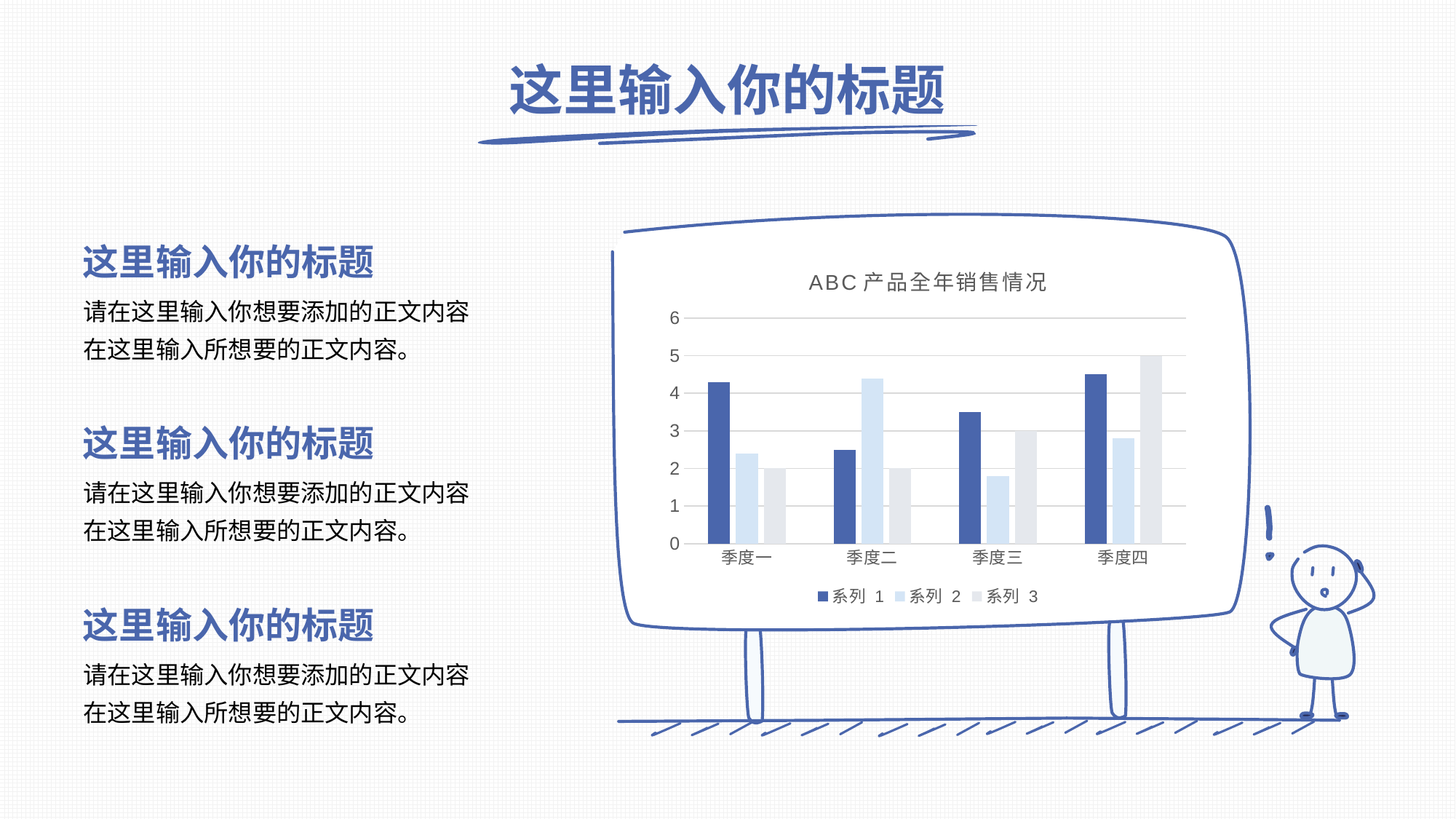

# 这里输入你的标题
这里输入你的标题

### Chart: ABC产品全年销售情况

| Category | 系列 1 | 系列 2 | 系列 3 |
|---|---|---|---|
| 季度一 | 4.3 | 2.4 | 2.0 |
| 季度二 | 2.5 | 4.4 | 2.0 |
| 季度三 | 3.5 | 1.8 | 3.0 |
| 季度四 | 4.5 | 2.8 | 5.0 |
请在这里输入你想要添加的正文内容在这里输入所想要的正文内容。
这里输入你的标题
请在这里输入你想要添加的正文内容在这里输入所想要的正文内容。

这里输入你的标题
请在这里输入你想要添加的正文内容在这里输入所想要的正文内容。